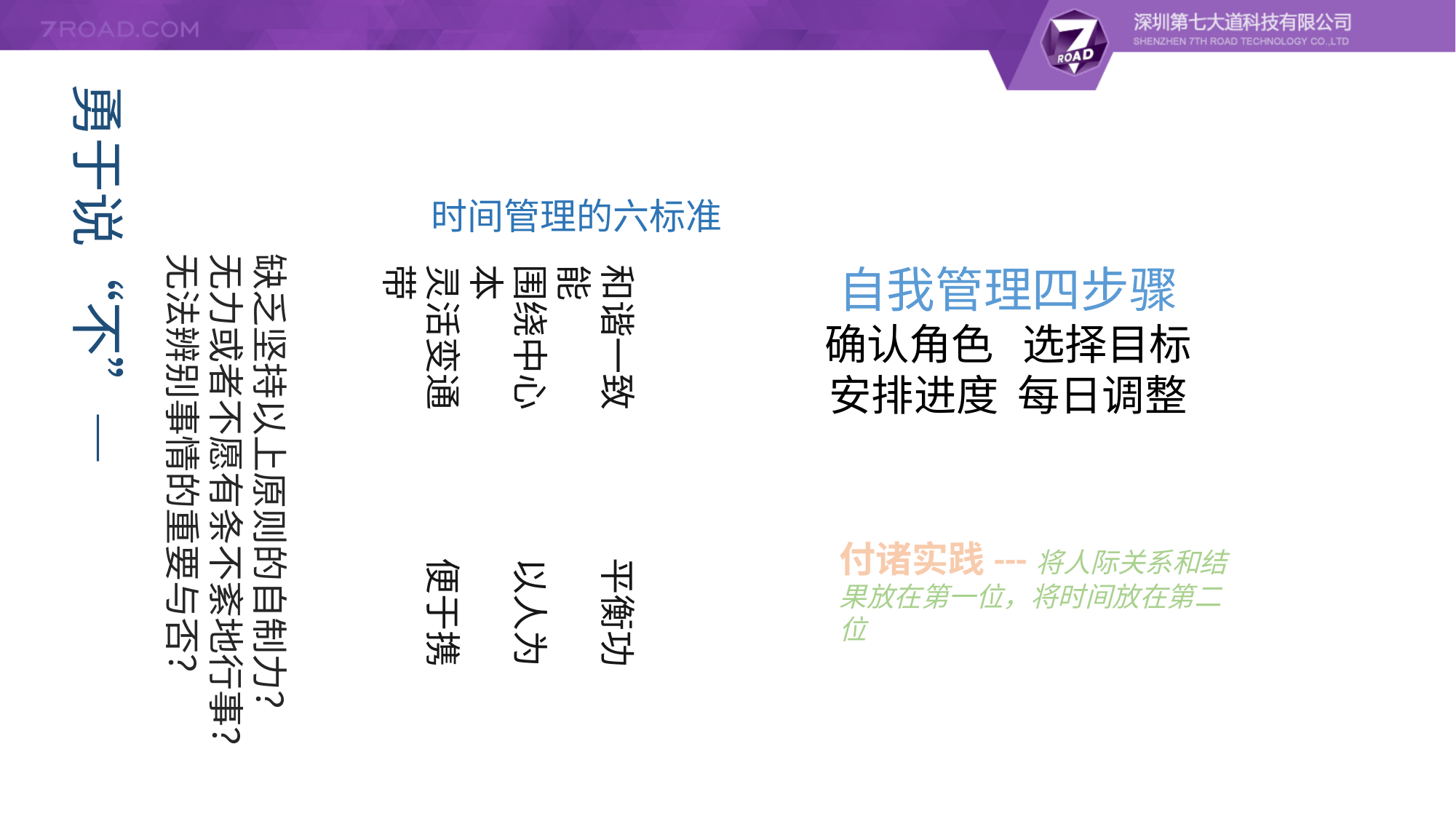

勇于说“不”—
时间管理的六标准
缺乏坚持以上原则的自制力？
无力或者不愿有条不紊地行事？
无法辨别事情的重要与否？

和谐一致                  平衡功能
围绕中心                  以人为本
灵活变通                  便于携带
自我管理四步骤
确认角色   选择目标
安排进度  每日调整
付诸实践---将人际关系和结果放在第一位，将时间放在第二位